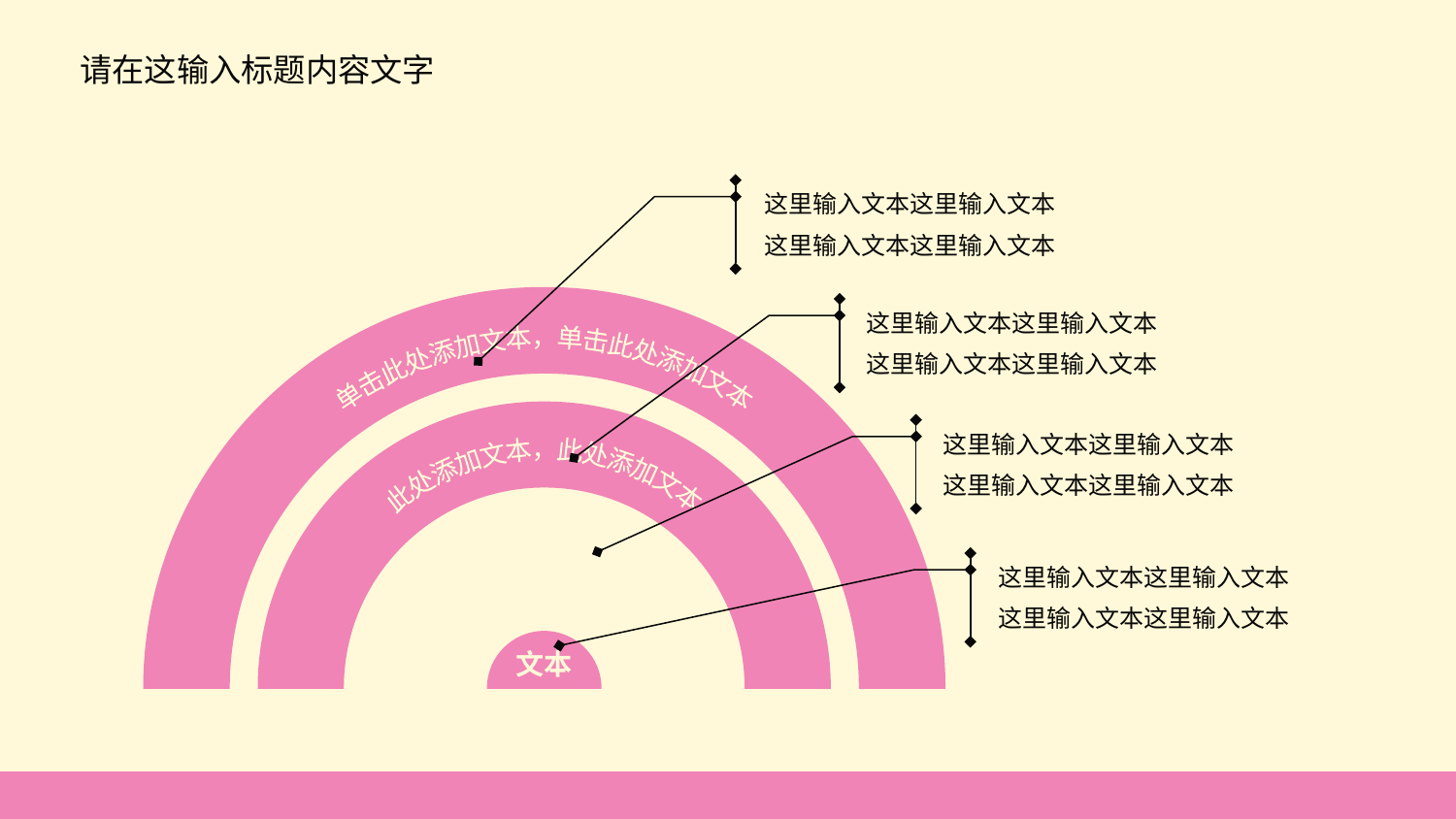

请在这输入标题内容文字
这里输入文本这里输入文本
这里输入文本这里输入文本

单击此处添加文本，单击此处添加文本

此处添加文本，此处添加文本

单击此处添加文本
文本
这里输入文本这里输入文本
这里输入文本这里输入文本
这里输入文本这里输入文本
这里输入文本这里输入文本
这里输入文本这里输入文本
这里输入文本这里输入文本